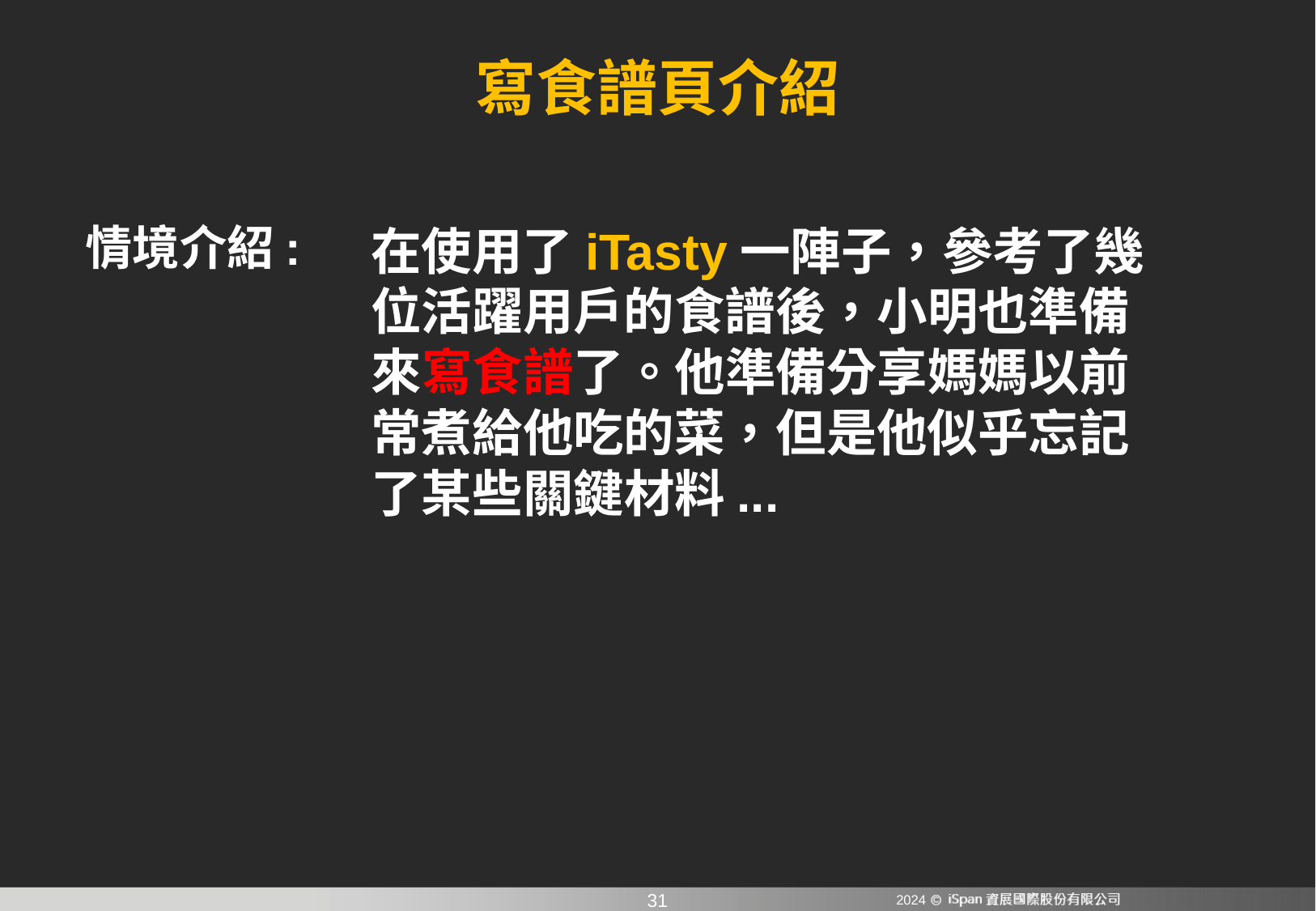

寫食譜頁介紹
情境介紹:

在使用了iTasty一陣子，參考了幾位活躍用戶的食譜後，小明也準備來寫食譜了。他準備分享媽媽以前常煮給他吃的菜，但是他似乎忘記了某些關鍵材料...

2024